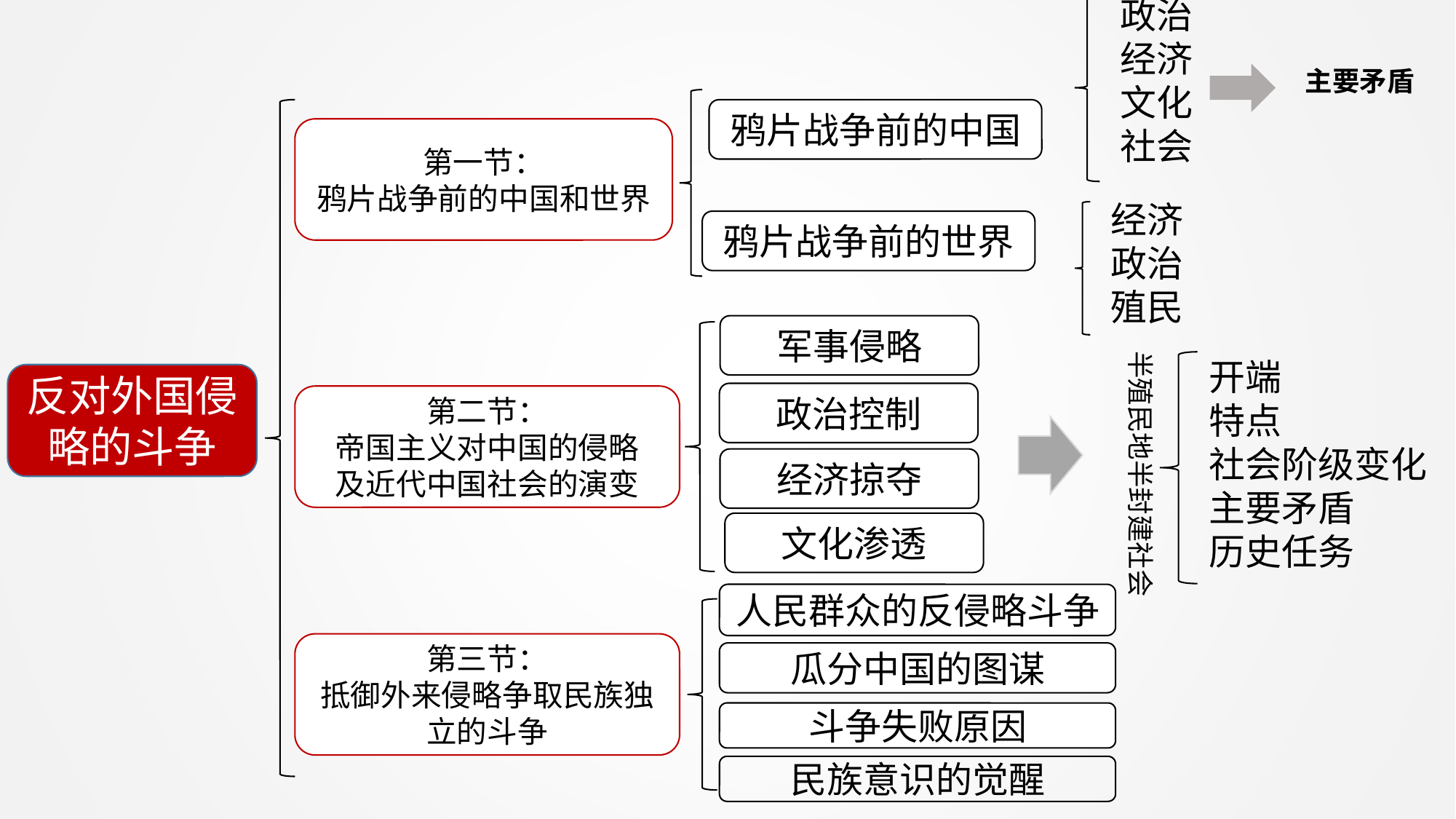

政治
经济
文化
社会

主要矛盾

鸦片战争前的中国
第一节：
鸦片战争前的中国和世界
经济
政治
殖民

鸦片战争前的世界
军事侵略

半殖民地半封建社会
开端
特点
社会阶级变化
主要矛盾
历史任务

反对外国侵略的斗争
政治控制
第二节：
帝国主义对中国的侵略
及近代中国社会的演变

经济掠夺
文化渗透
人民群众的反侵略斗争

第三节：
抵御外来侵略争取民族独立的斗争
瓜分中国的图谋
斗争失败原因
民族意识的觉醒